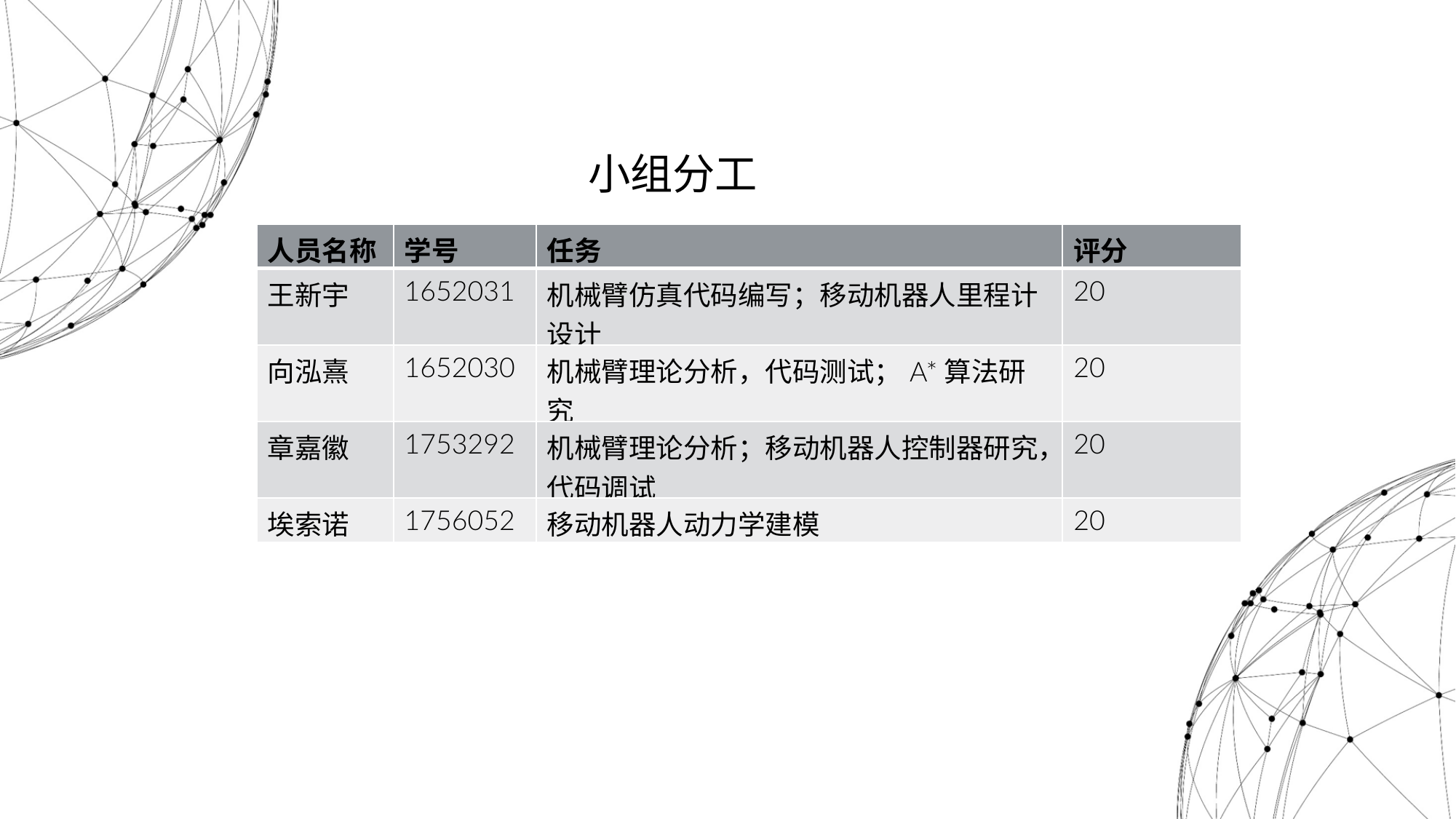

小组分工
| 人员名称 | 学号 | 任务 | 评分 |
| --- | --- | --- | --- |
| 王新宇 | 1652031 | 机械臂仿真代码编写；移动机器人里程计设计 | 20 |
| 向泓熹 | 1652030 | 机械臂理论分析，代码测试；A\*算法研究 | 20 |
| 章嘉徽 | 1753292 | 机械臂理论分析；移动机器人控制器研究，代码调试 | 20 |
| 埃索诺 | 1756052 | 移动机器人动力学建模 | 20 |